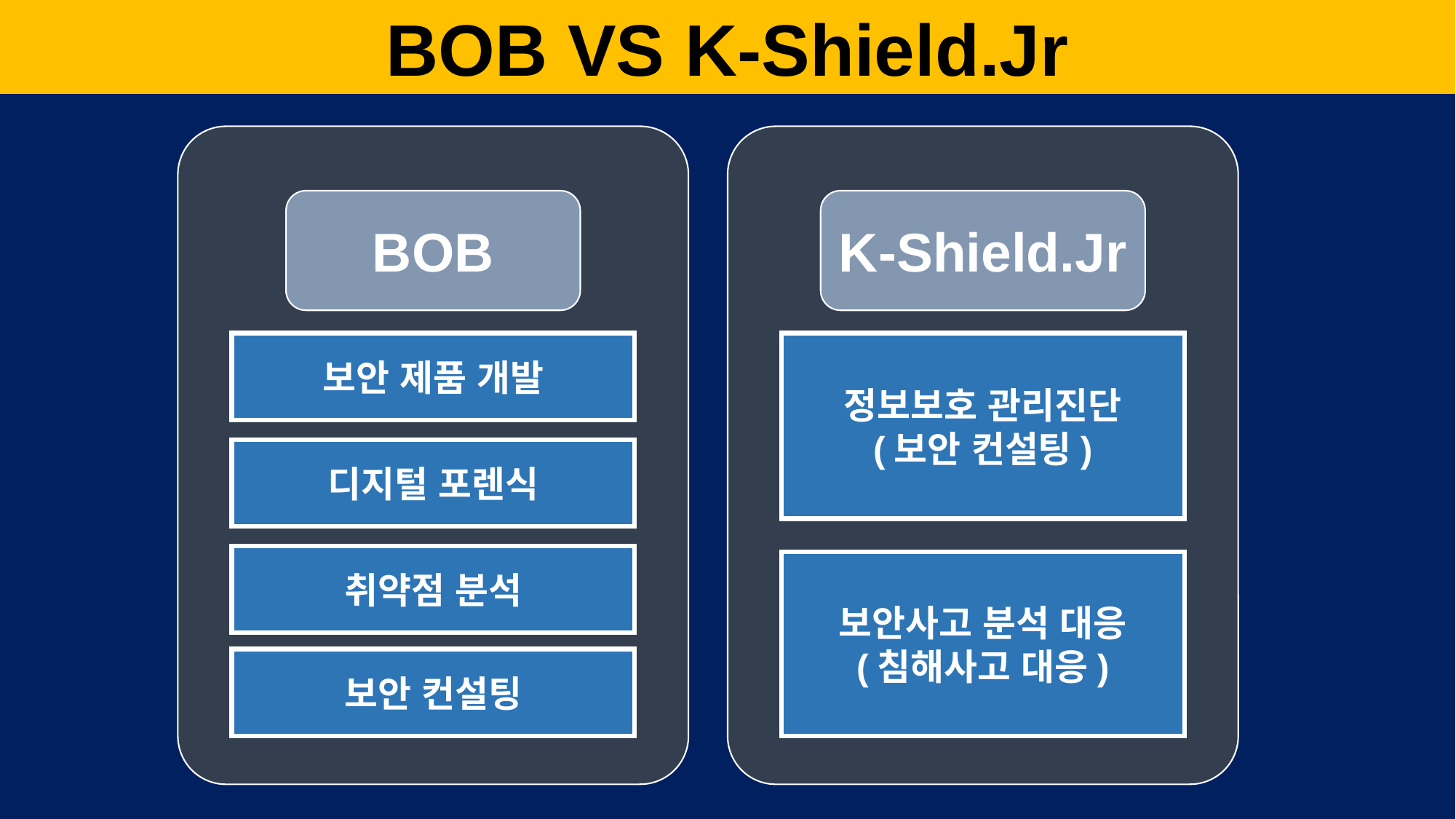

BOB VS K-Shield.Jr

BOB
보안 제품 개발
디지털 포렌식
취약점 분석
보안 컨설팅

K-Shield.Jr
정보보호 관리진단
(보안 컨설팅)
보안사고 분석 대응
(침해사고 대응)